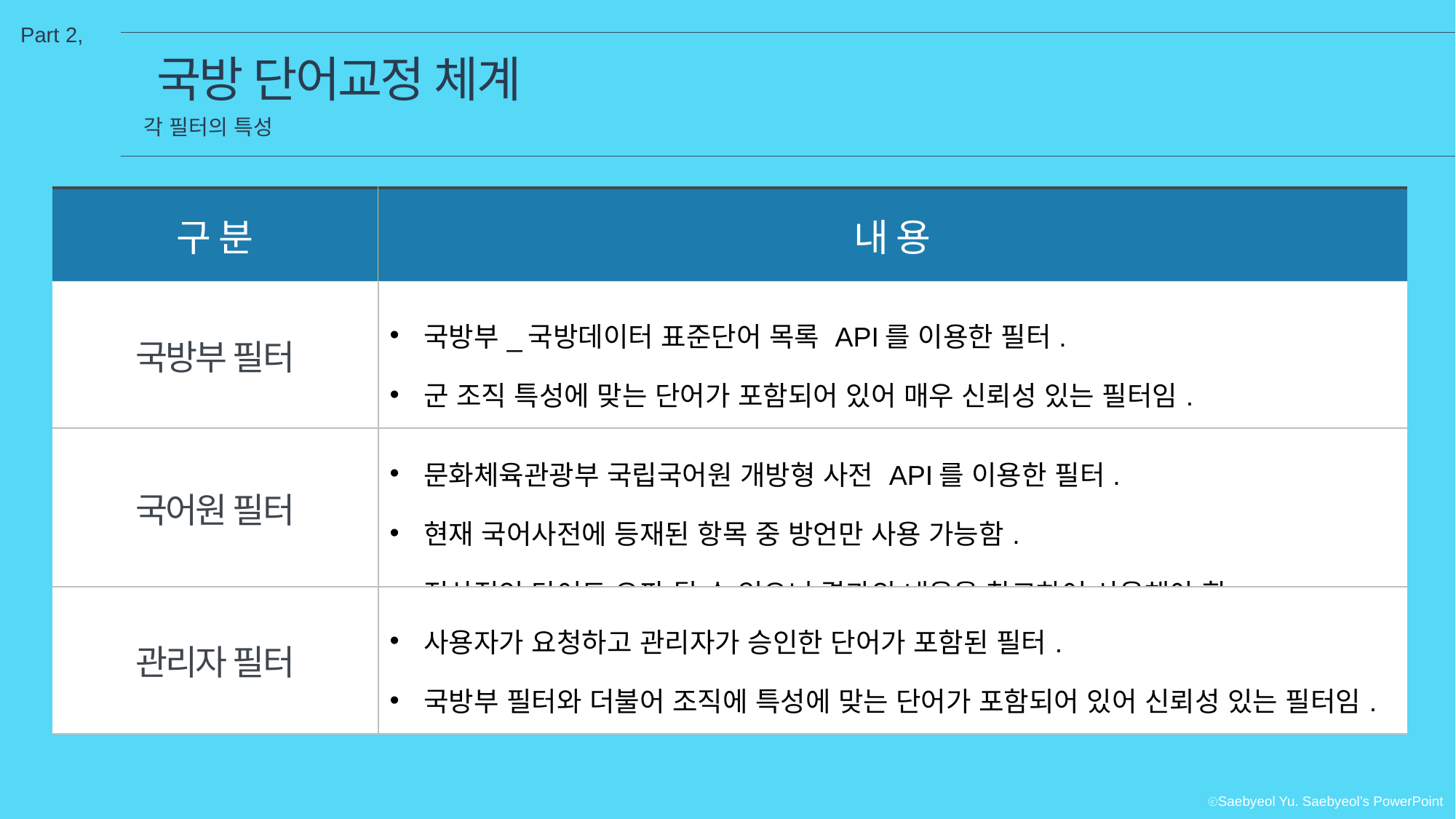

Part 2,
국방 단어교정 체계
각 필터의 특성
| 구 분 | 내 용 |
| --- | --- |
| 국방부 필터 | 국방부\_국방데이터 표준단어 목록 API를 이용한 필터. 군 조직 특성에 맞는 단어가 포함되어 있어 매우 신뢰성 있는 필터임. |
| 국어원 필터 | 문화체육관광부 국립국어원 개방형 사전 API를 이용한 필터.                   현재 국어사전에 등재된 항목 중 방언만 사용 가능함. 정상적인 단어도 오판 될 수 있으니 결과의 내용을 참고하여 사용해야 함. |
| 관리자 필터 | 사용자가 요청하고 관리자가 승인한 단어가 포함된 필터. 국방부 필터와 더불어 조직에 특성에 맞는 단어가 포함되어 있어 신뢰성 있는 필터임. |